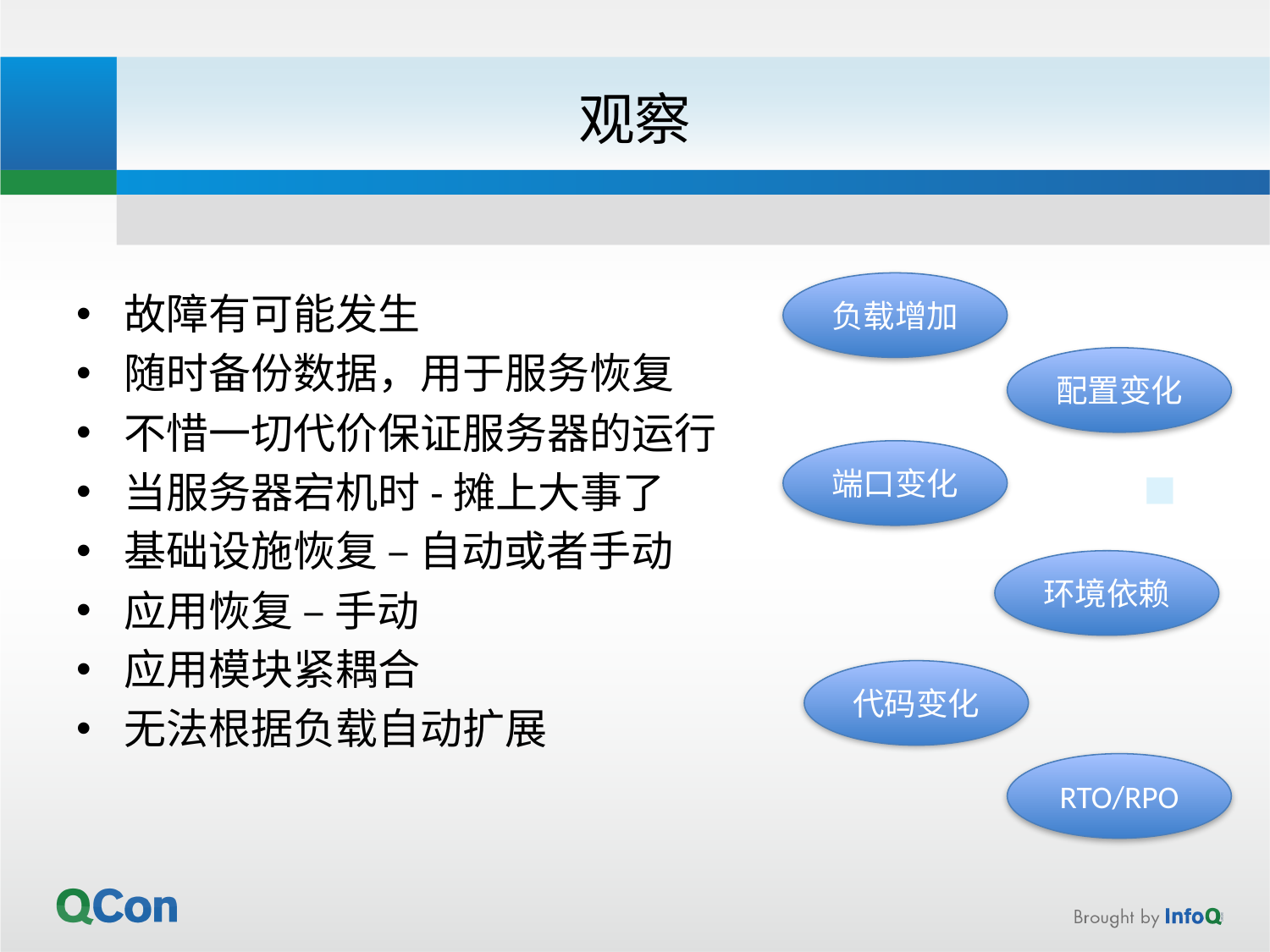

# 观察

故障有可能发生
随时备份数据，用于服务恢复
不惜一切代价保证服务器的运行
当服务器宕机时-摊上大事了
基础设施恢复 – 自动或者手动
应用恢复 – 手动
应用模块紧耦合
无法根据负载自动扩展
负载增加
配置变化
端口变化
环境依赖
代码变化
RTO/RPO